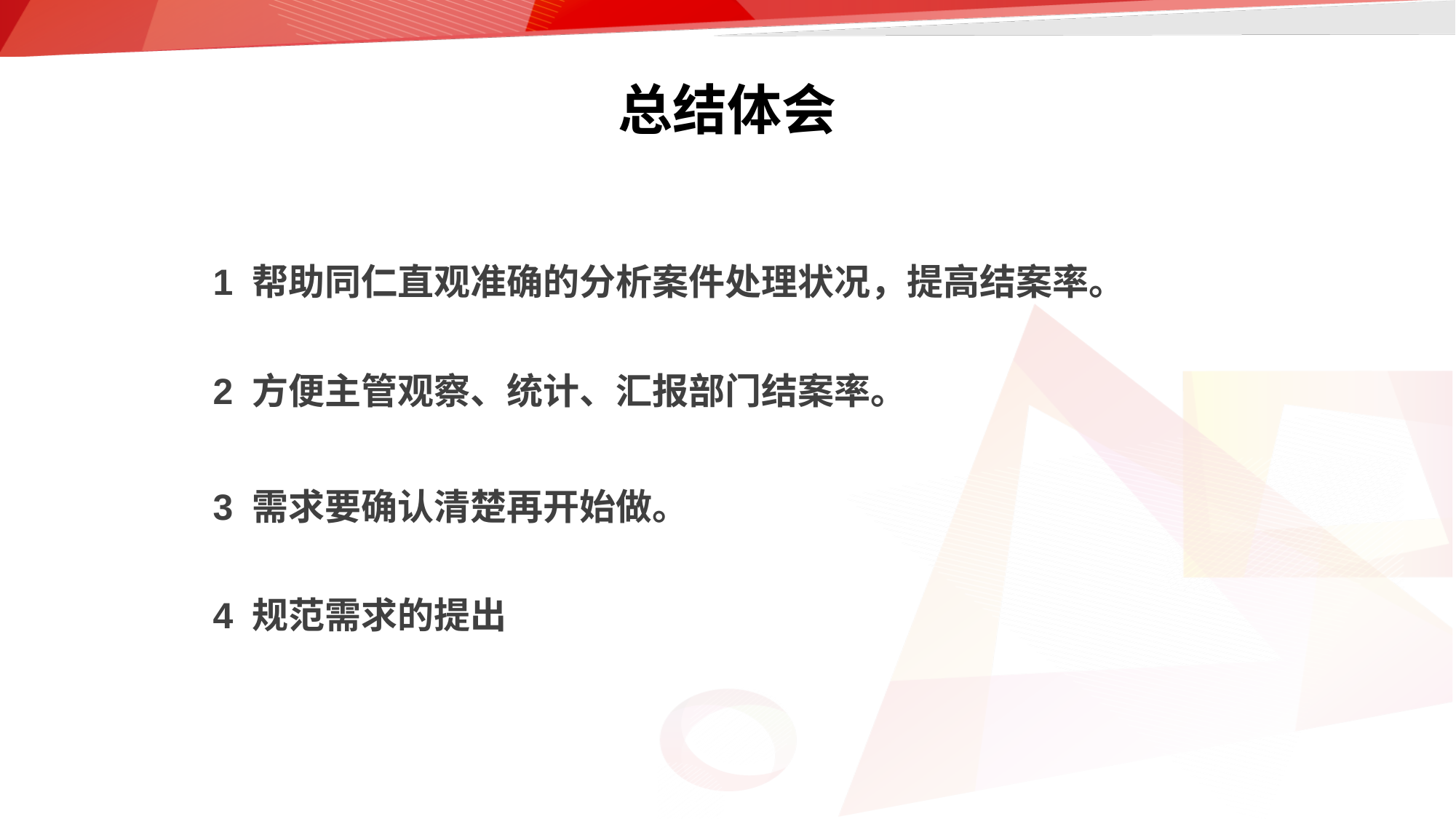

# 总结体会
1 帮助同仁直观准确的分析案件处理状况，提高结案率。

2 方便主管观察、统计、汇报部门结案率。

3 需求要确认清楚再开始做。

4 规范需求的提出